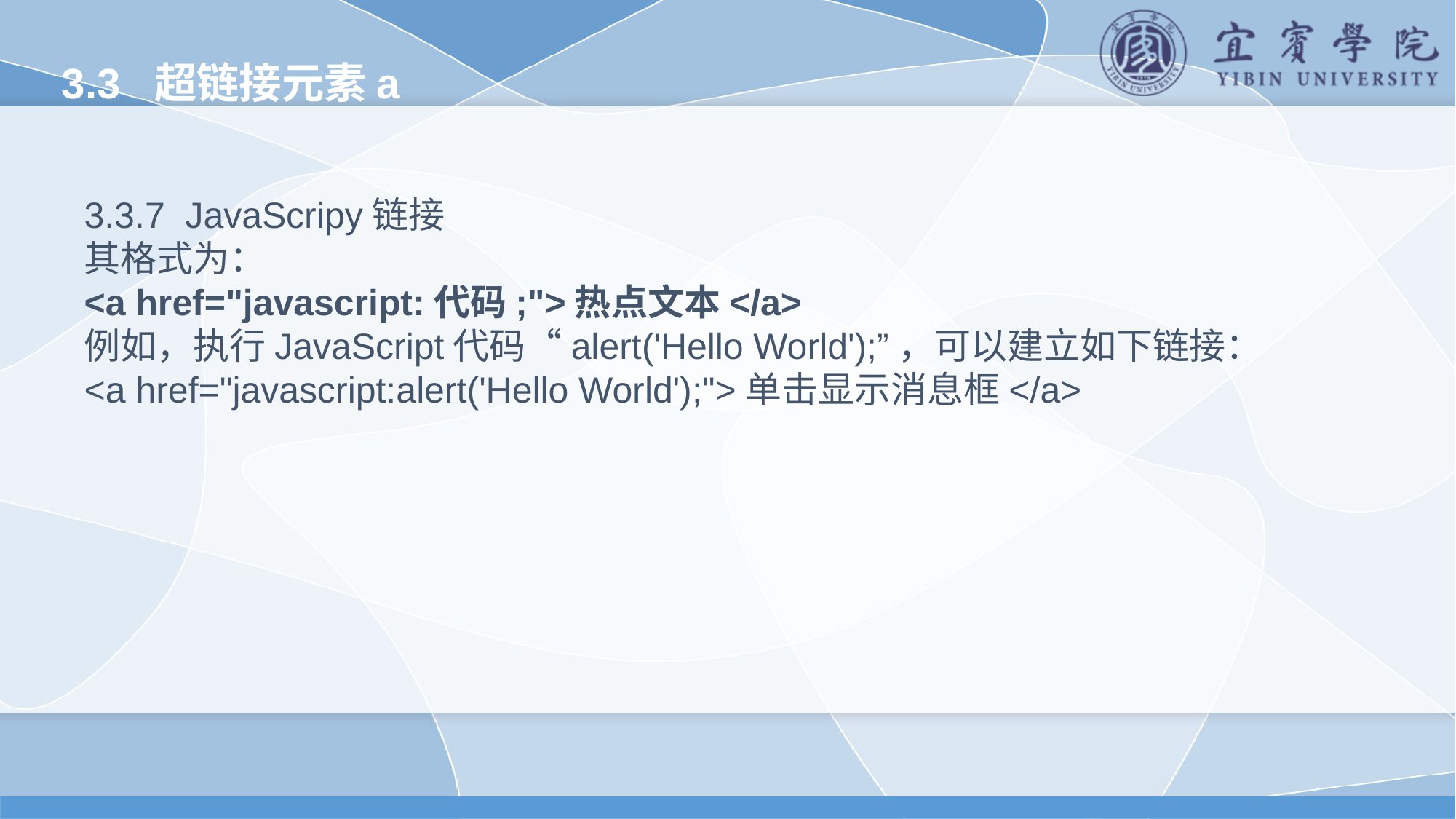

3.3  超链接元素a
3.3.7  JavaScripy链接
其格式为：
<a href="javascript:代码;">热点文本</a>
例如，执行JavaScript代码“alert('Hello World');”，可以建立如下链接：
<a href="javascript:alert('Hello World');">单击显示消息框</a>